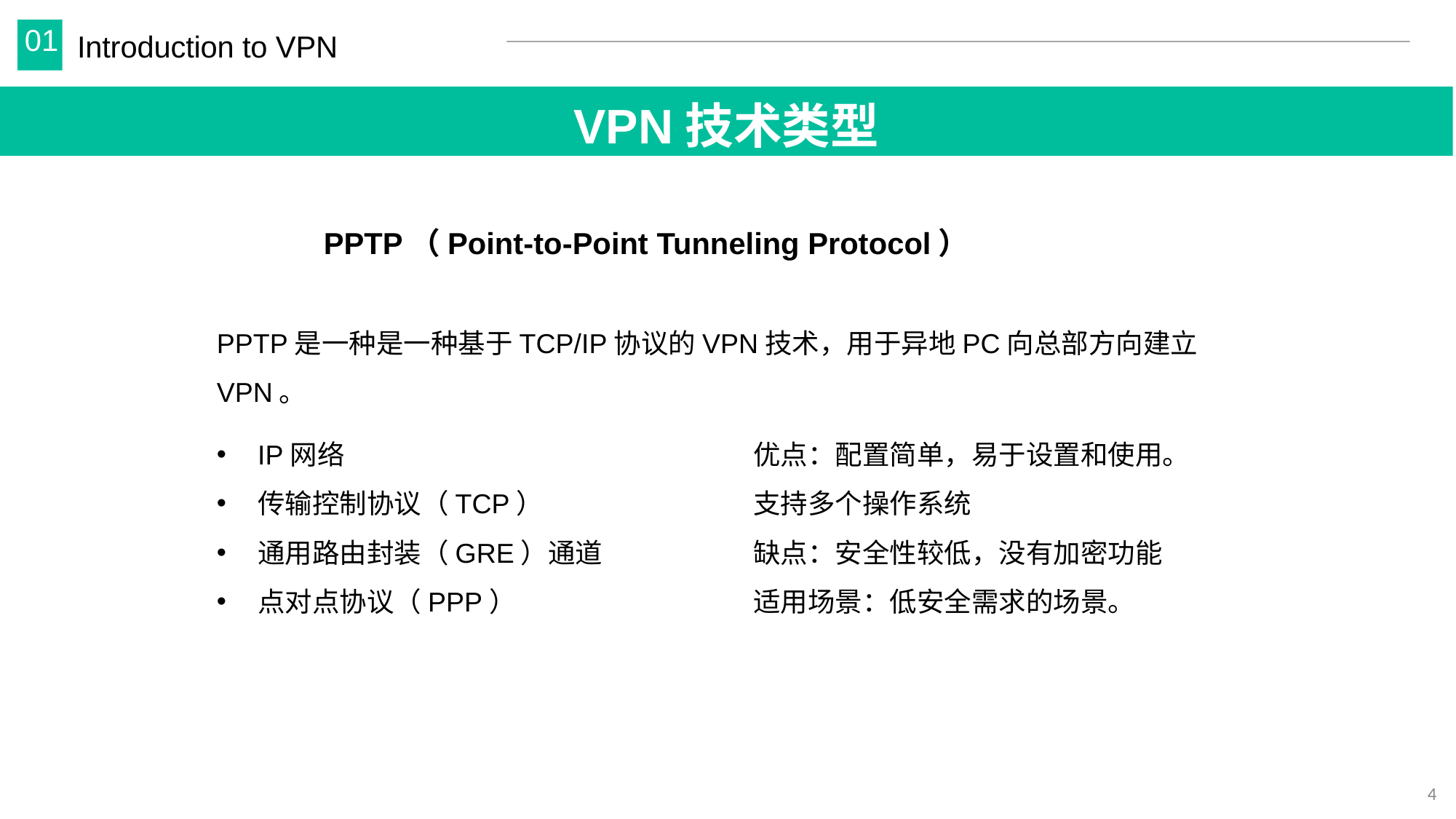

Introduction to VPN

01

VPN技术类型
              PPTP（Point-to-Point Tunneling Protocol）

PPTP是一种是一种基于TCP/IP协议的VPN技术，用于异地PC向总部方向建立VPN。

IP网络
传输控制协议（TCP）
通用路由封装（GRE）通道
点对点协议（PPP）
优点：配置简单，易于设置和使用。    支持多个操作系统
缺点：安全性较低，没有加密功能
适用场景：低安全需求的场景。

4